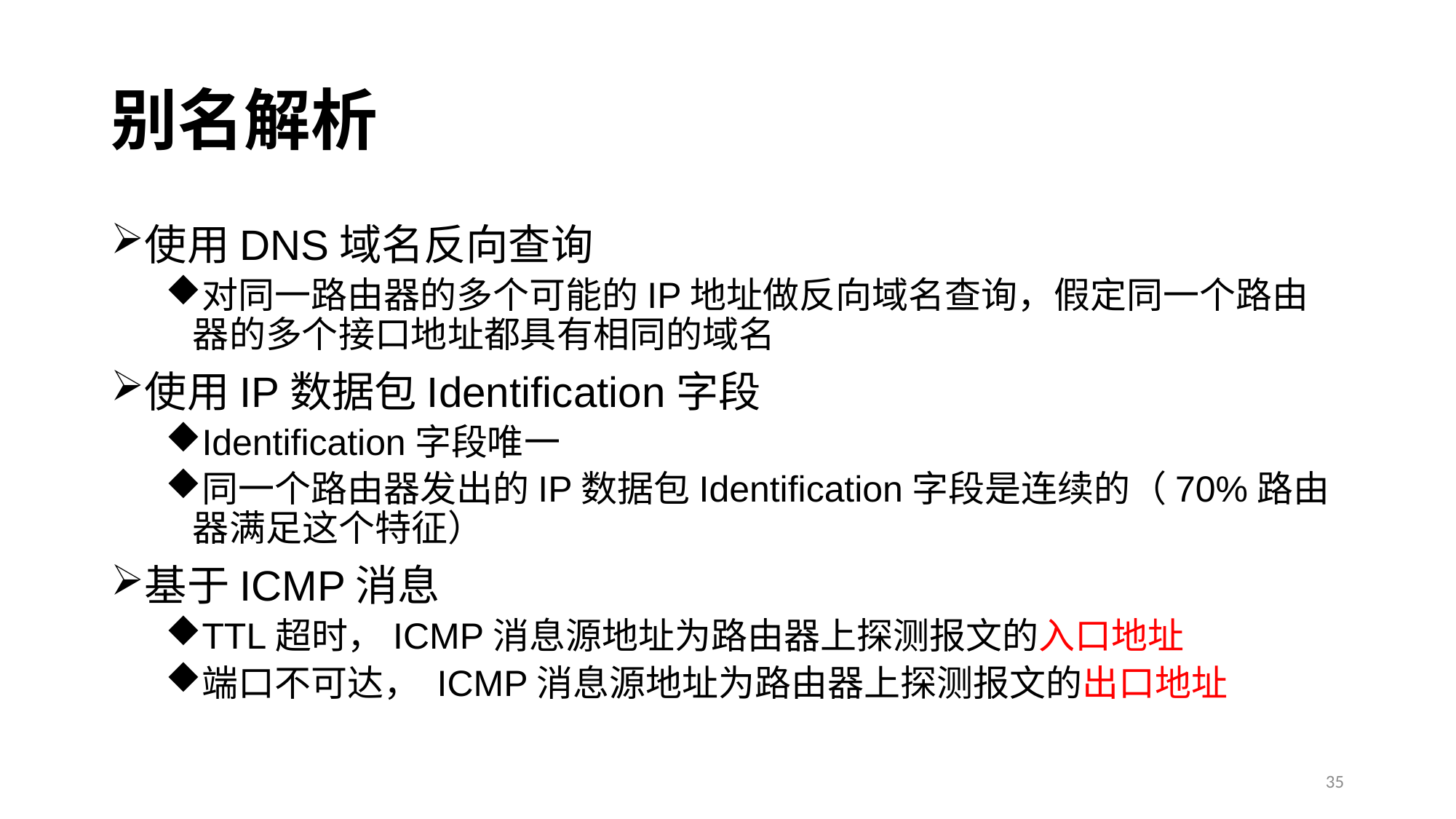

# 别名解析
使用DNS域名反向查询
对同一路由器的多个可能的IP地址做反向域名查询，假定同一个路由器的多个接口地址都具有相同的域名
使用IP数据包Identification字段
Identification字段唯一
同一个路由器发出的IP数据包Identification字段是连续的（70%路由器满足这个特征）
基于ICMP消息
TTL超时，ICMP消息源地址为路由器上探测报文的入口地址
端口不可达， ICMP消息源地址为路由器上探测报文的出口地址
35